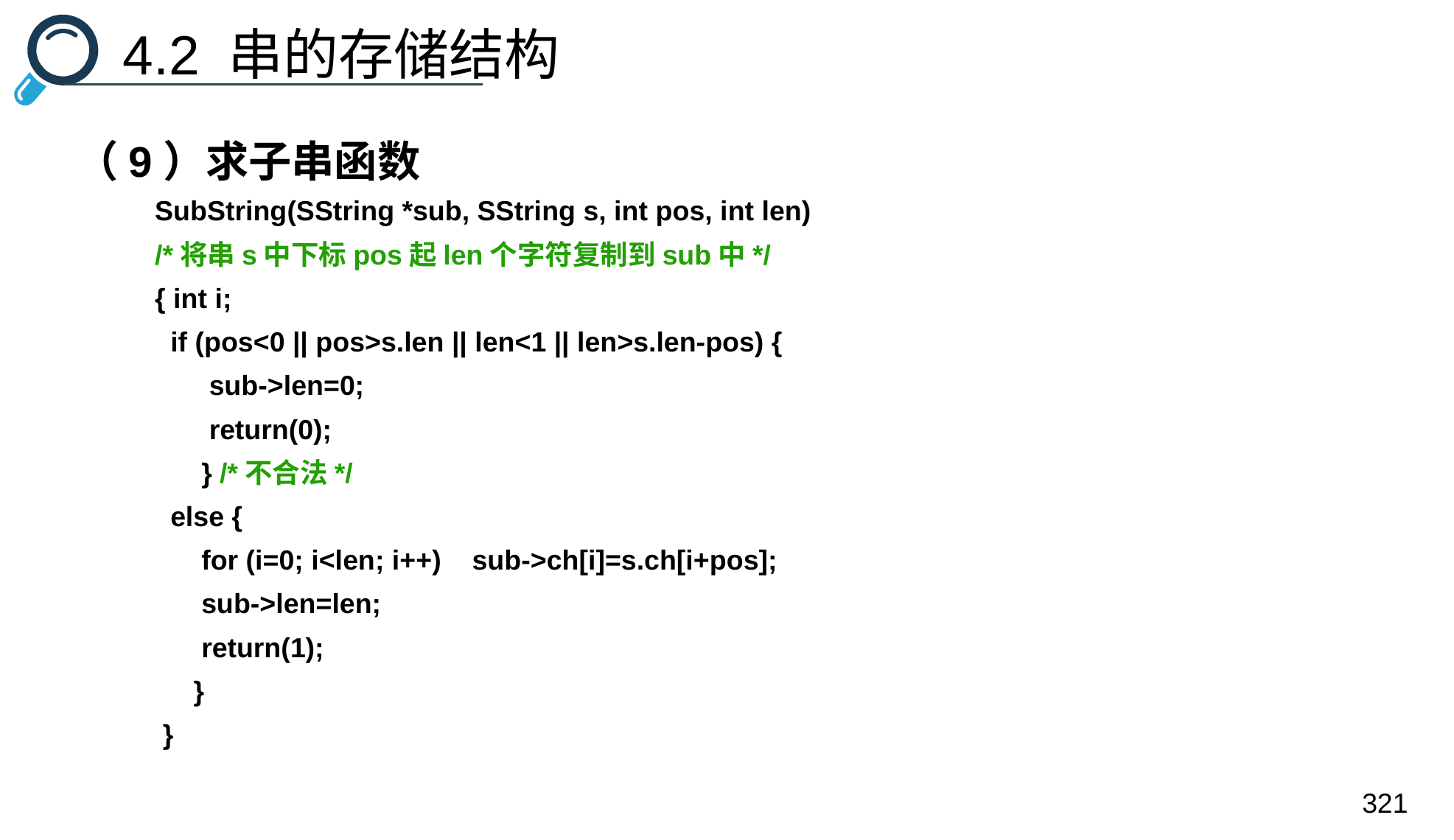

4.2 串的存储结构
（9）求子串函数
SubString(SString *sub, SString s, int pos, int len)
/*将串s中下标pos起len个字符复制到sub中*/
{ int i;
  if (pos<0 || pos>s.len || len<1 || len>s.len-pos) {
       sub->len=0;
       return(0);
      } /*不合法*/
  else {
      for (i=0; i<len; i++)    sub->ch[i]=s.ch[i+pos];
      sub->len=len;
      return(1);
     }
 }
321